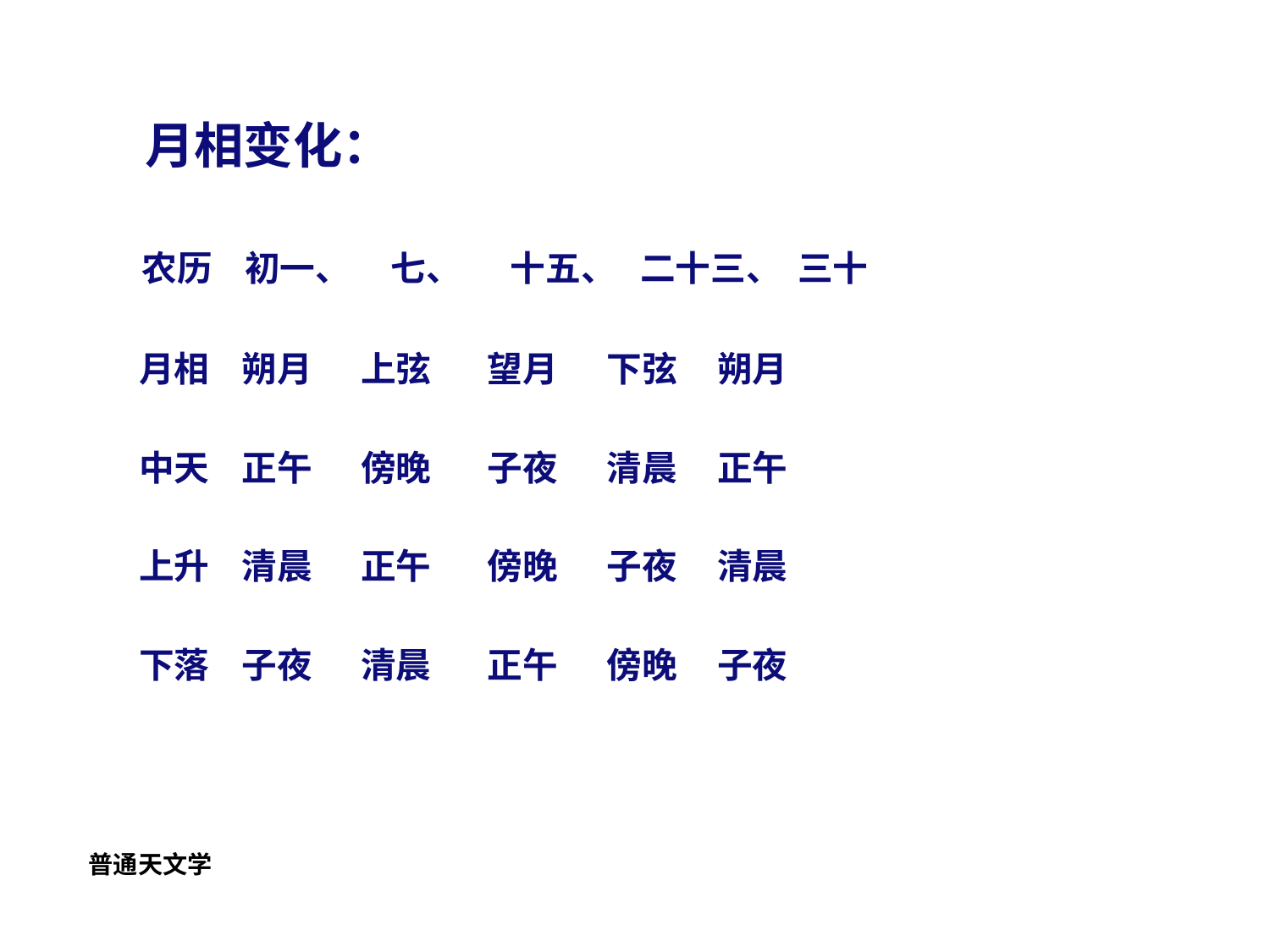

# 月相变化：
 农历    初一、     七、      十五、   二十三、  三十

 月相    朔月      上弦       望月      下弦     朔月

 中天    正午      傍晚       子夜      清晨     正午

 上升    清晨      正午       傍晚      子夜     清晨

 下落    子夜      清晨       正午      傍晚     子夜

普通天文学